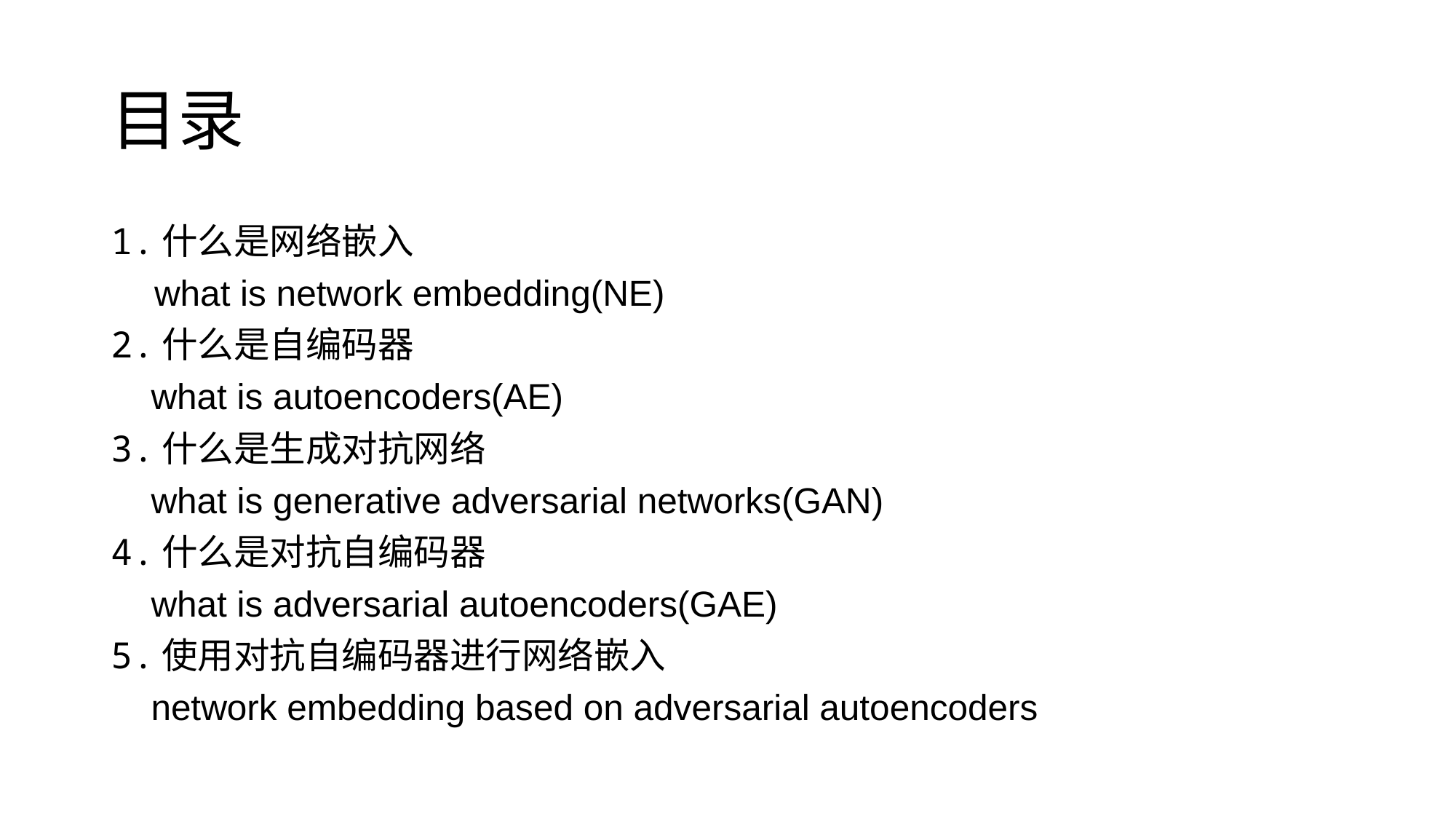

# 目录
1.什么是网络嵌入
  what is network embedding(NE)
2.什么是自编码器
    what is autoencoders(AE)
3.什么是生成对抗网络
    what is generative adversarial networks(GAN)
4.什么是对抗自编码器
    what is adversarial autoencoders(GAE)
5.使用对抗自编码器进行网络嵌入
    network embedding based on adversarial autoencoders